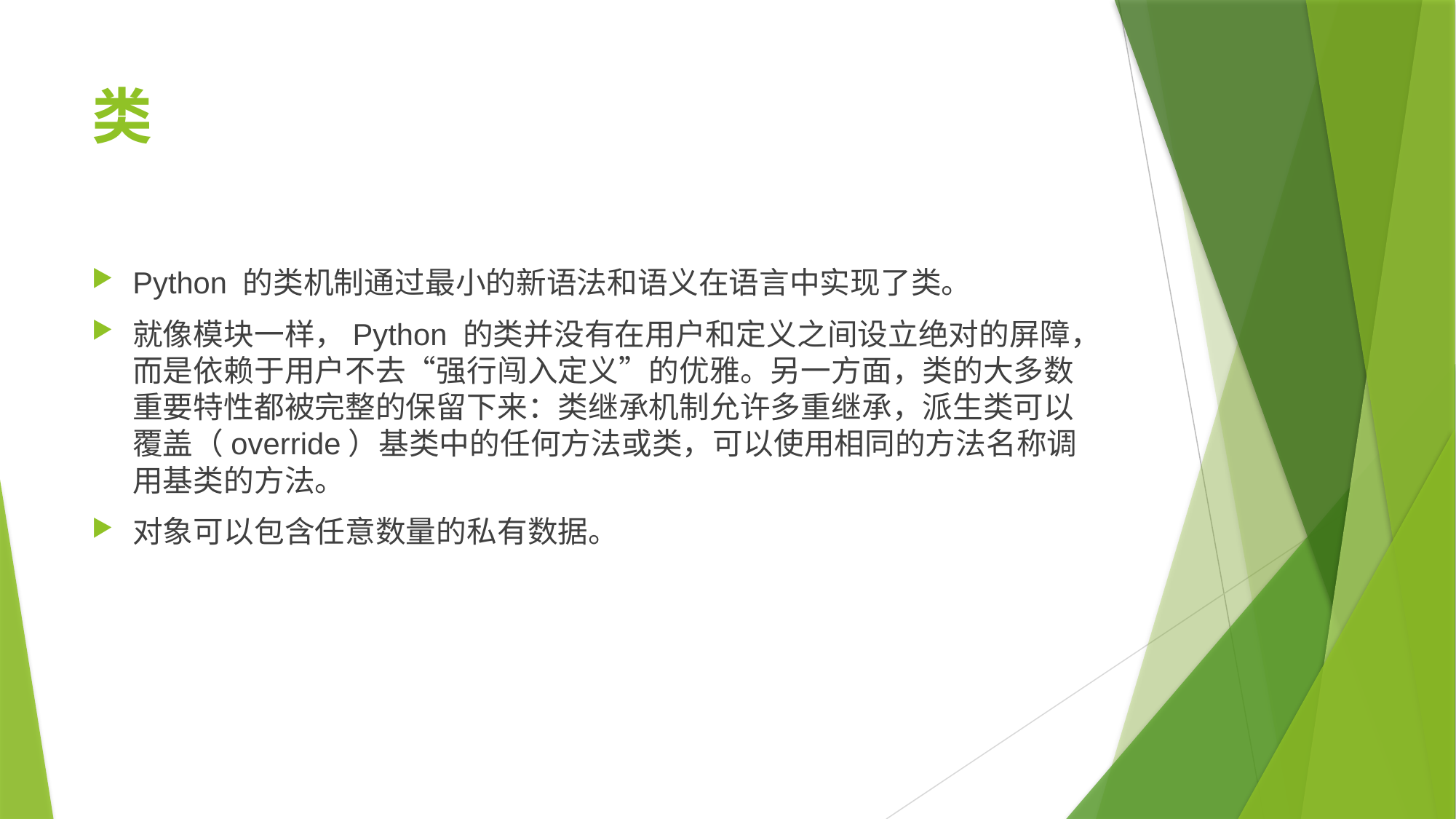

# 类
Python 的类机制通过最小的新语法和语义在语言中实现了类。
就像模块一样，Python 的类并没有在用户和定义之间设立绝对的屏障，而是依赖于用户不去“强行闯入定义”的优雅。另一方面，类的大多数重要特性都被完整的保留下来：类继承机制允许多重继承，派生类可以覆盖（override）基类中的任何方法或类，可以使用相同的方法名称调用基类的方法。
对象可以包含任意数量的私有数据。